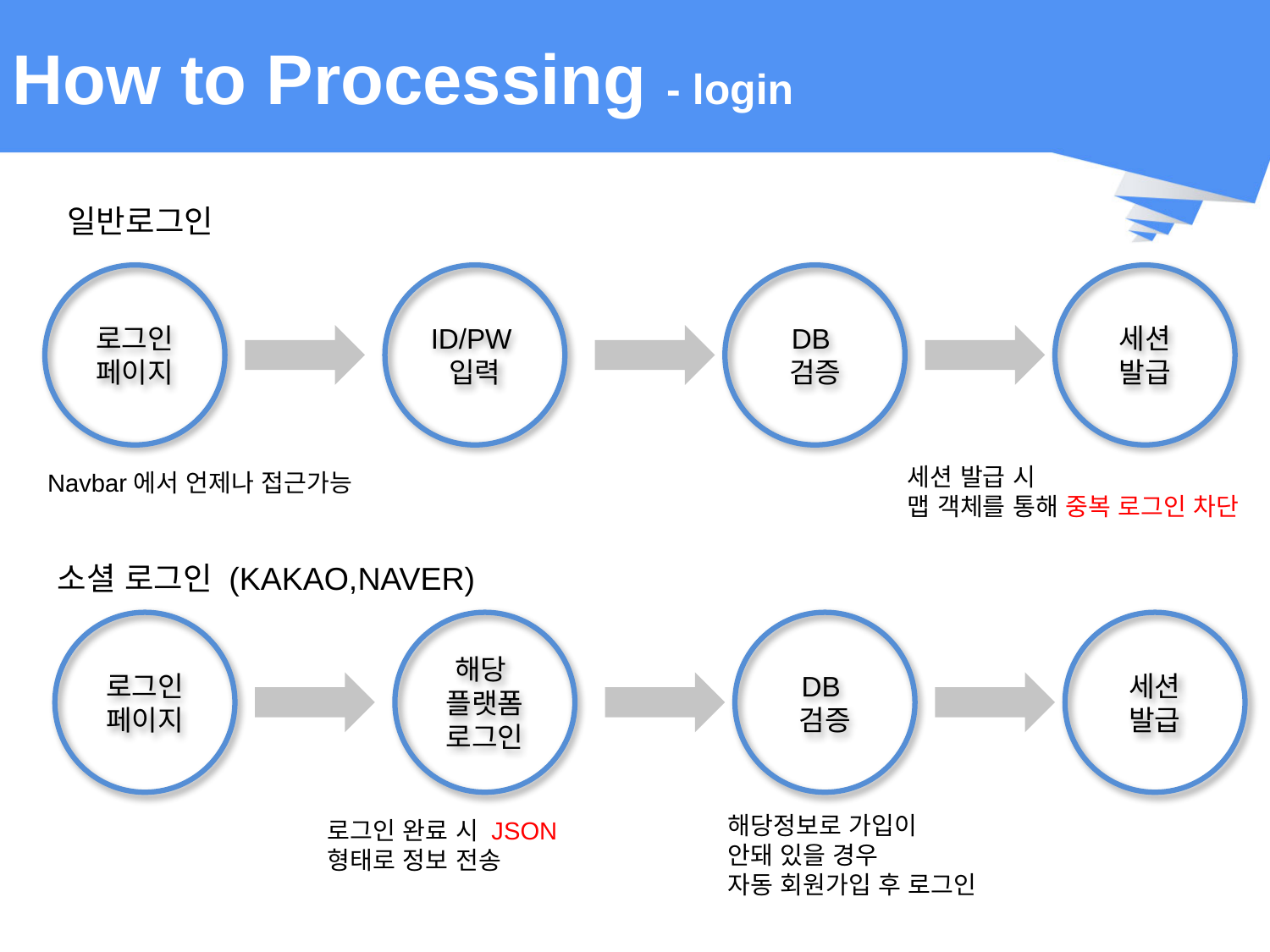

# How to Processing - login
일반로그인
로그인
페이지
ID/PW입력
DB
검증
세션
발급

세션 발급 시
맵 객체를 통해 중복 로그인 차단
Navbar에서 언제나 접근가능
소셜 로그인 (KAKAO,NAVER)
로그인
페이지
해당
플랫폼
로그인
DB
검증
세션
발급

해당정보로 가입이
안돼 있을 경우
자동 회원가입 후 로그인
로그인 완료 시 JSON 형태로 정보 전송